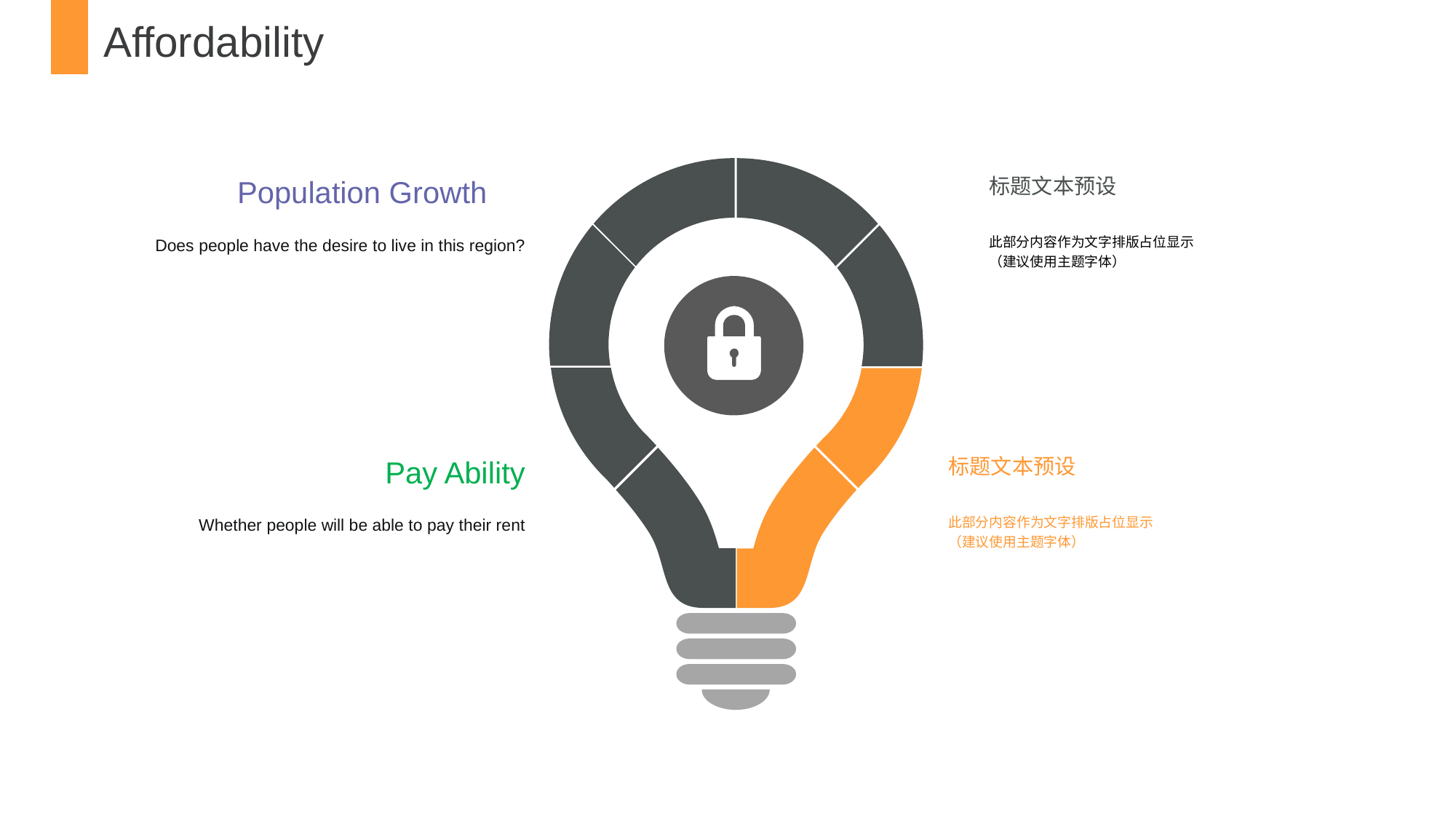

Affordability

Population Growth
Does people have the desire to live in this region?
标题文本预设
此部分内容作为文字排版占位显示
（建议使用主题字体）

Pay Ability
Whether people will be able to pay their rent
标题文本预设
此部分内容作为文字排版占位显示
（建议使用主题字体）